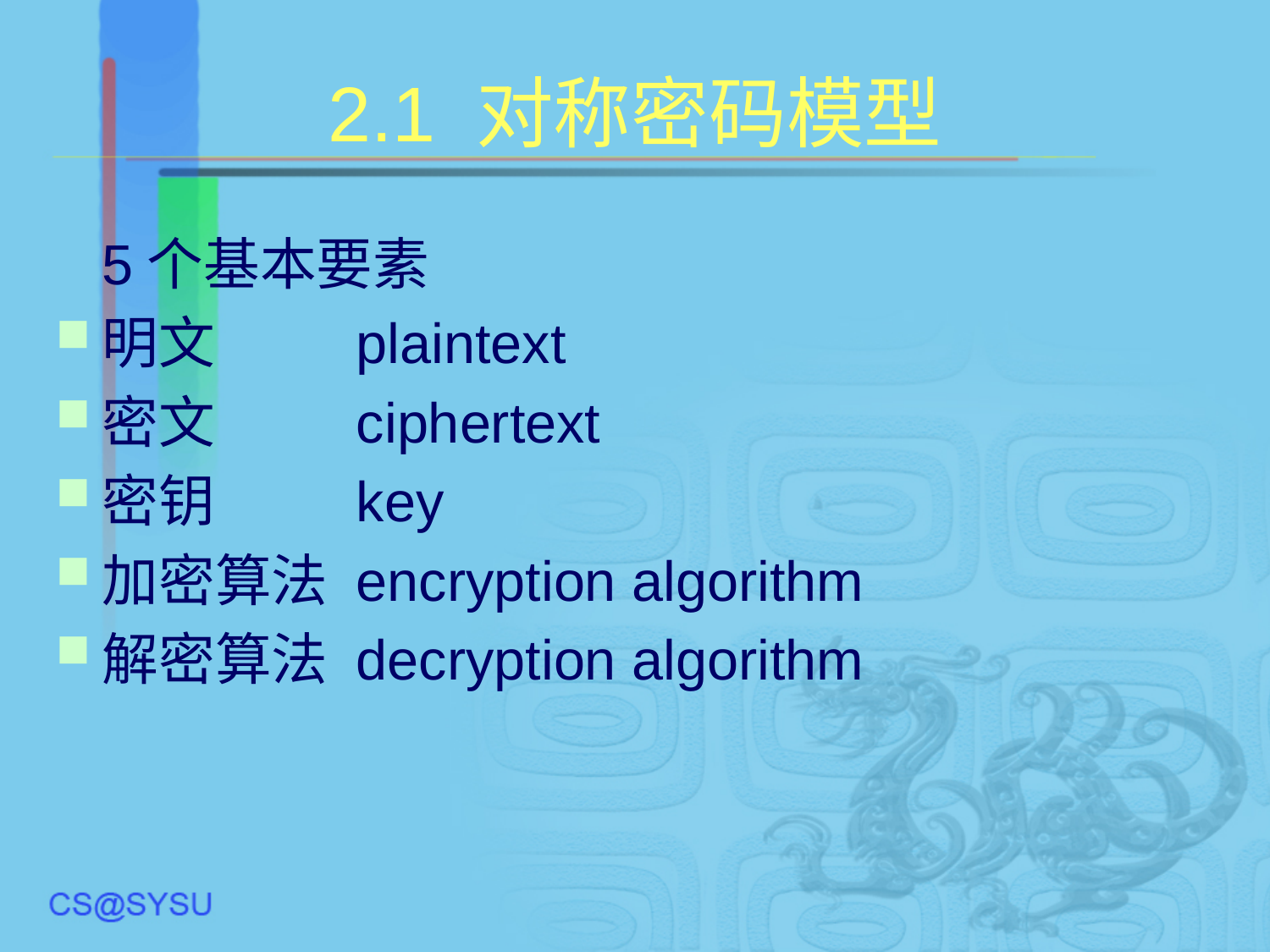

# 2.1 对称密码模型
	5个基本要素
明文		plaintext
密文		ciphertext
密钥		key
加密算法	encryption algorithm
解密算法	decryption algorithm